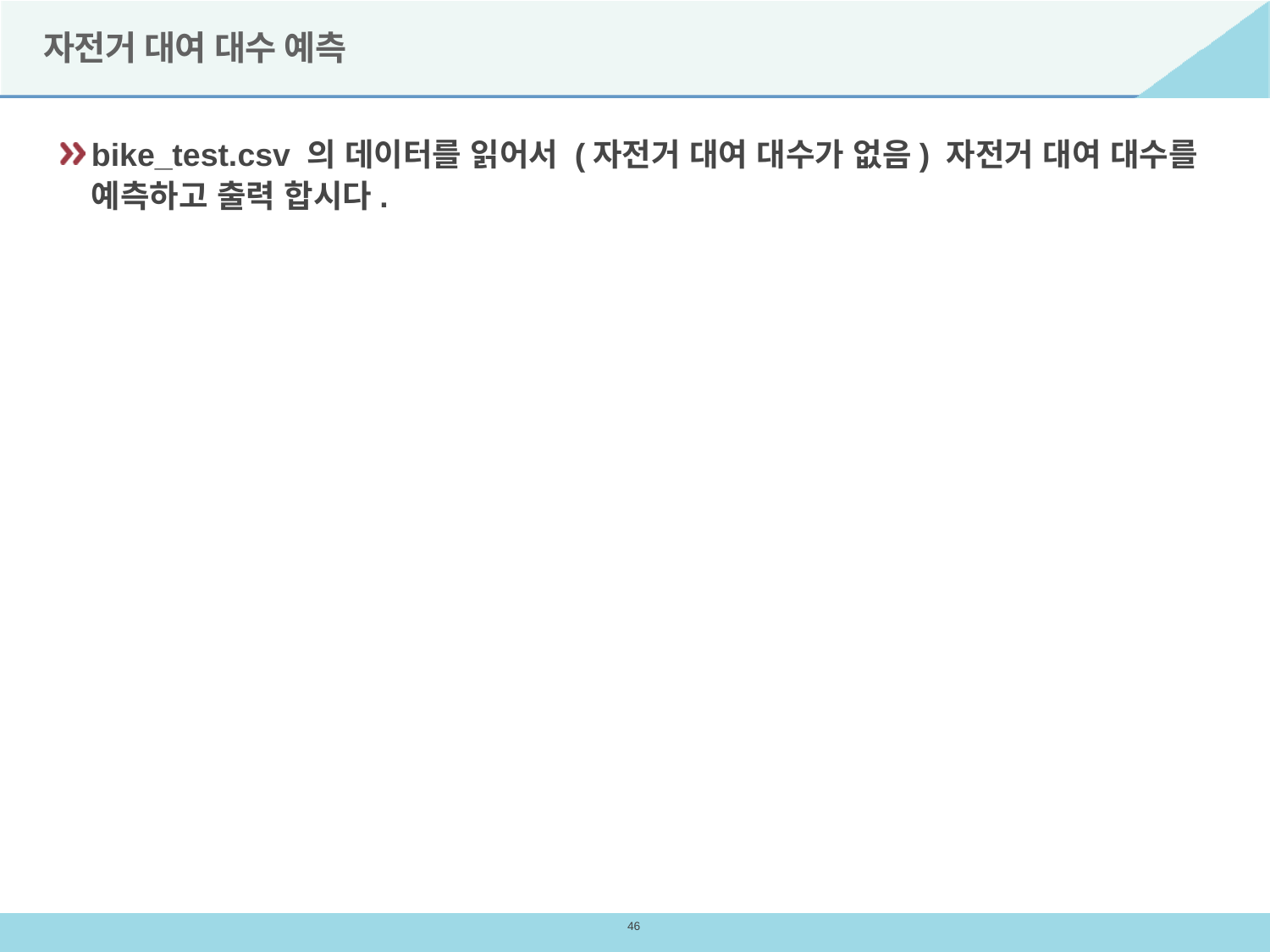

# 자전거 대여 대수 예측
bike_test.csv 의 데이터를 읽어서 (자전거 대여 대수가 없음) 자전거 대여 대수를 예측하고 출력 합시다.